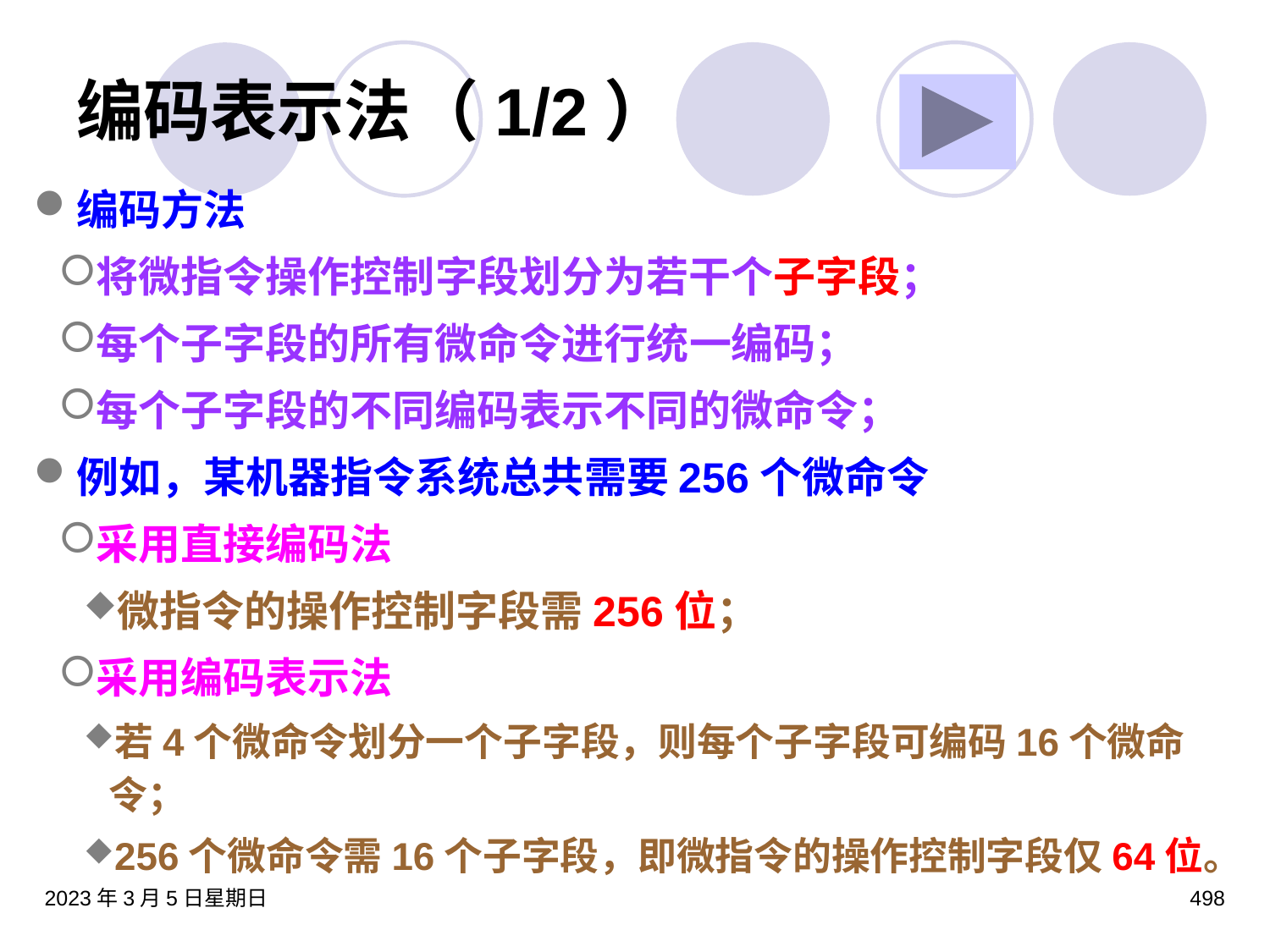

# 编码表示法（1/2）

编码方法
将微指令操作控制字段划分为若干个子字段；
每个子字段的所有微命令进行统一编码；
每个子字段的不同编码表示不同的微命令；
例如，某机器指令系统总共需要256个微命令
采用直接编码法
微指令的操作控制字段需256位；
采用编码表示法
若4个微命令划分一个子字段，则每个子字段可编码16个微命令；
256个微命令需16个子字段，即微指令的操作控制字段仅64位。
2023年3月5日星期日
498